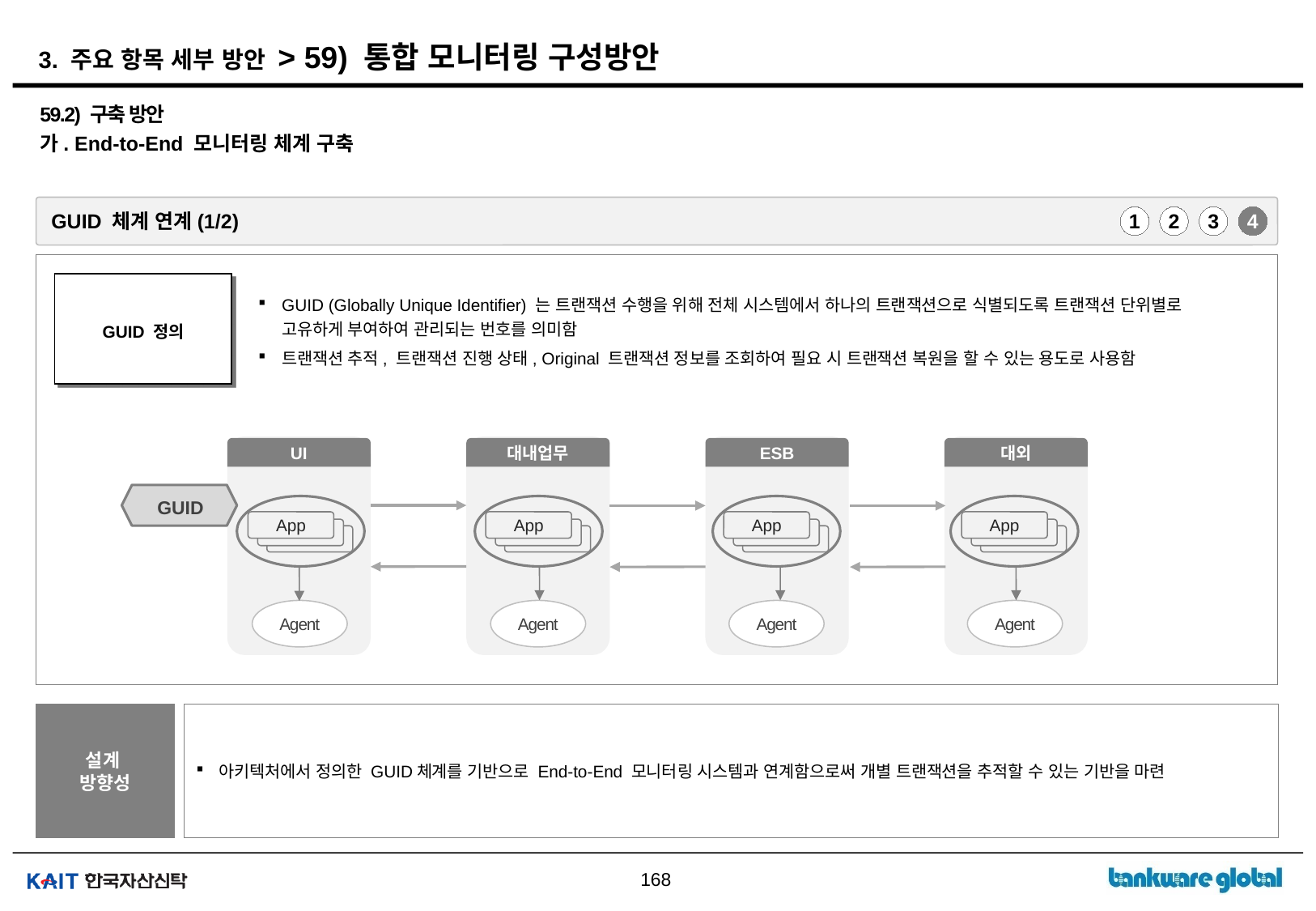

# 3. 주요 항목 세부 방안 > 59) 통합 모니터링 구성방안
59.2) 구축 방안
가. End-to-End 모니터링 체계 구축
GUID 체계 연계(1/2)
1
2
3
4

GUID 정의
GUID (Globally Unique Identifier) 는 트랜잭션 수행을 위해 전체 시스템에서 하나의 트랜잭션으로 식별되도록 트랜잭션 단위별로 고유하게 부여하여 관리되는 번호를 의미함
트랜잭션 추적, 트랜잭션 진행 상태, Original 트랜잭션 정보를 조회하여 필요 시 트랜잭션 복원을 할 수 있는 용도로 사용함

UI

대내업무

ESB

대외

GUID

App

App

App

App

Agent
Agent
Agent
Agent
설계
방향성
아키텍처에서 정의한 GUID체계를 기반으로 End-to-End 모니터링 시스템과 연계함으로써 개별 트랜잭션을 추적할 수 있는 기반을 마련